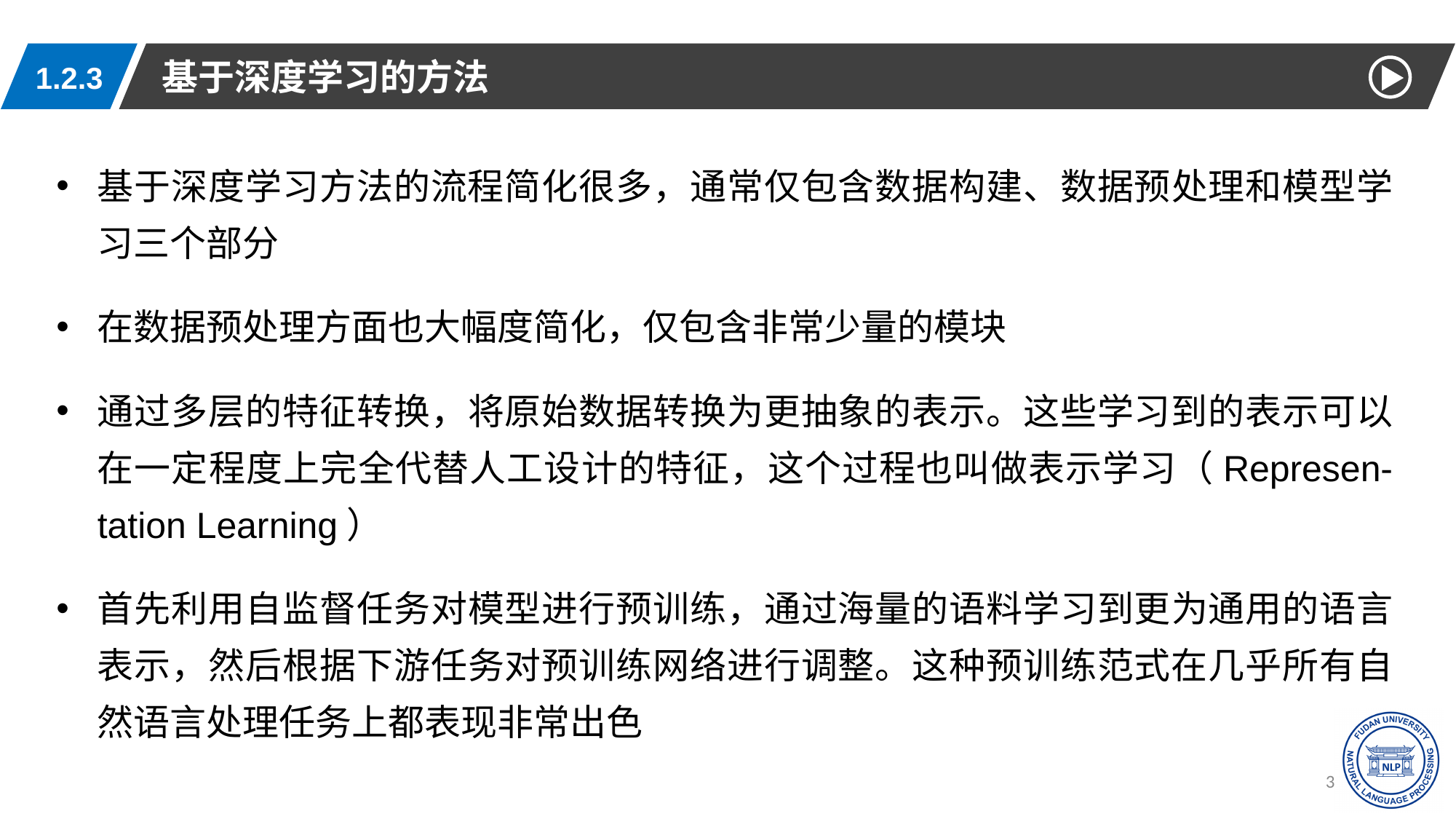

基于深度学习的方法
1.2.3

基于深度学习方法的流程简化很多，通常仅包含数据构建、数据预处理和模型学习三个部分
在数据预处理方面也大幅度简化，仅包含非常少量的模块
通过多层的特征转换，将原始数据转换为更抽象的表示。这些学习到的表示可以在一定程度上完全代替人工设计的特征，这个过程也叫做表示学习（Represen-tation Learning）
首先利用自监督任务对模型进行预训练，通过海量的语料学习到更为通用的语言表示，然后根据下游任务对预训练网络进行调整。这种预训练范式在几乎所有自然语言处理任务上都表现非常出色
35